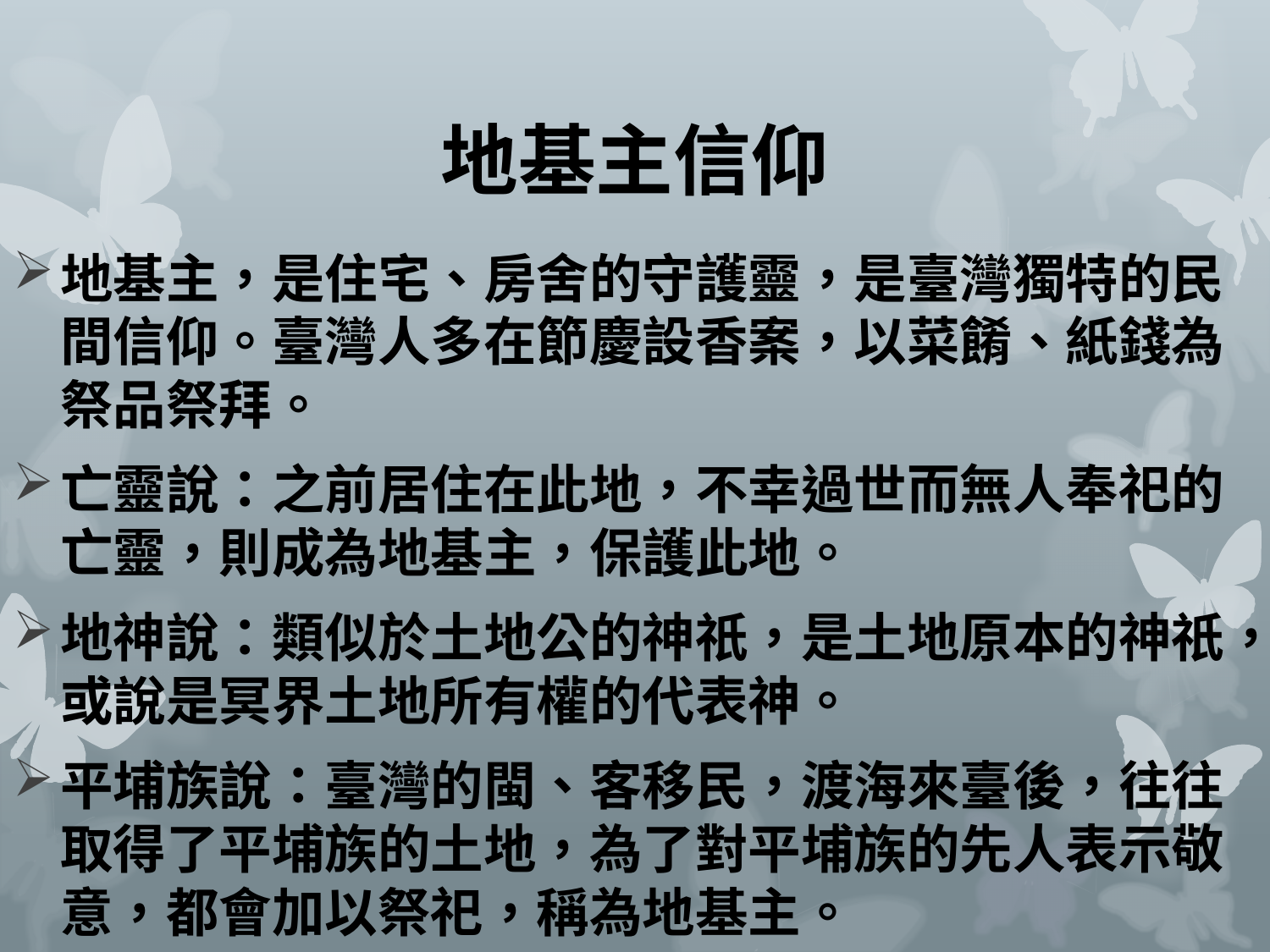

# 地基主信仰
地基主，是住宅、房舍的守護靈，是臺灣獨特的民間信仰。臺灣人多在節慶設香案，以菜餚、紙錢為祭品祭拜。
亡靈說：之前居住在此地，不幸過世而無人奉祀的亡靈，則成為地基主，保護此地。
地神說：類似於土地公的神祇，是土地原本的神祇，或說是冥界土地所有權的代表神。
平埔族說：臺灣的閩、客移民，渡海來臺後，往往取得了平埔族的土地，為了對平埔族的先人表示敬意，都會加以祭祀，稱為地基主。